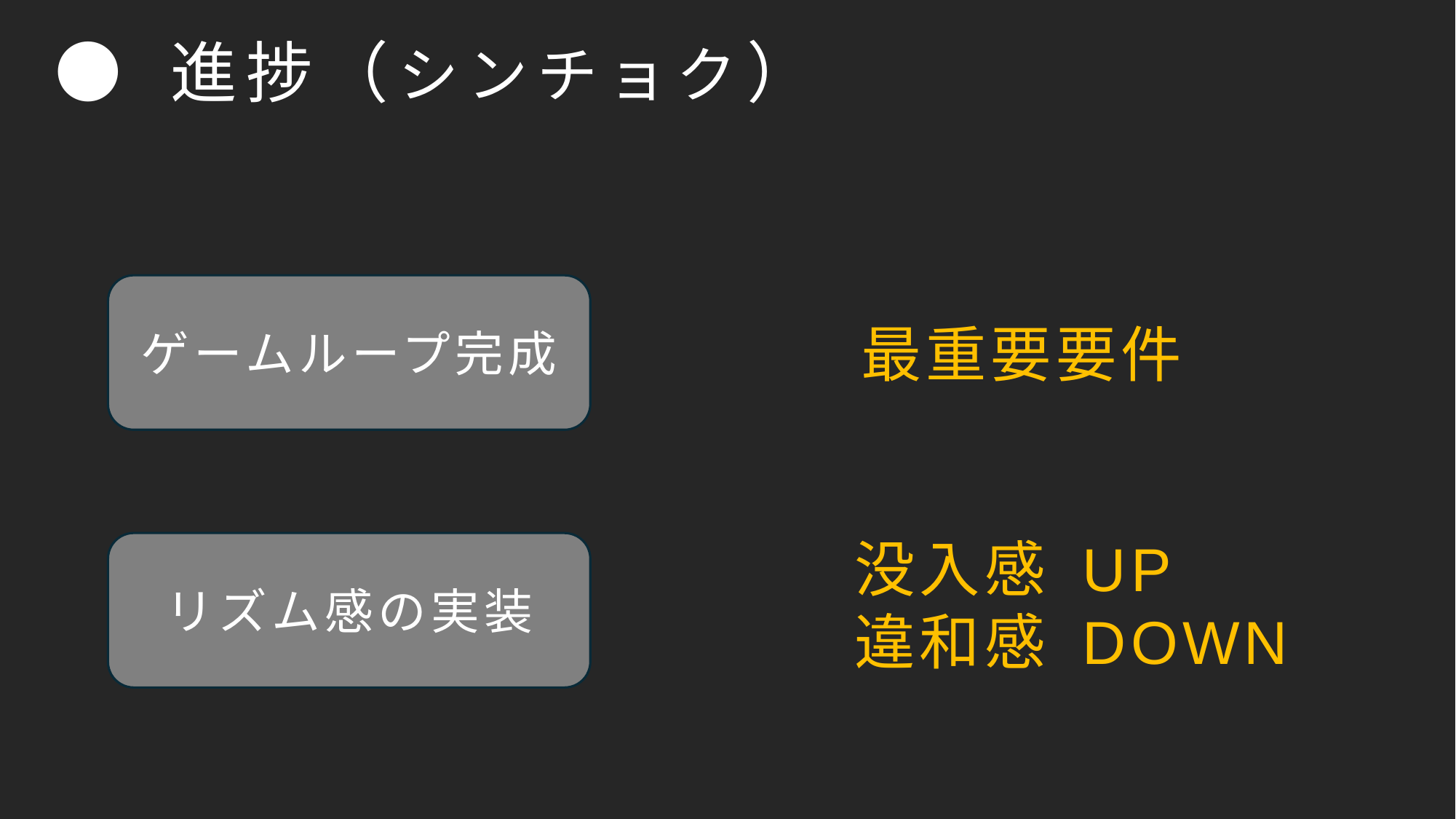

# ● 進捗（シンチョク）
ゲームループ完成
最重要要件
没入感 UP
違和感 DOWN
リズム感の実装